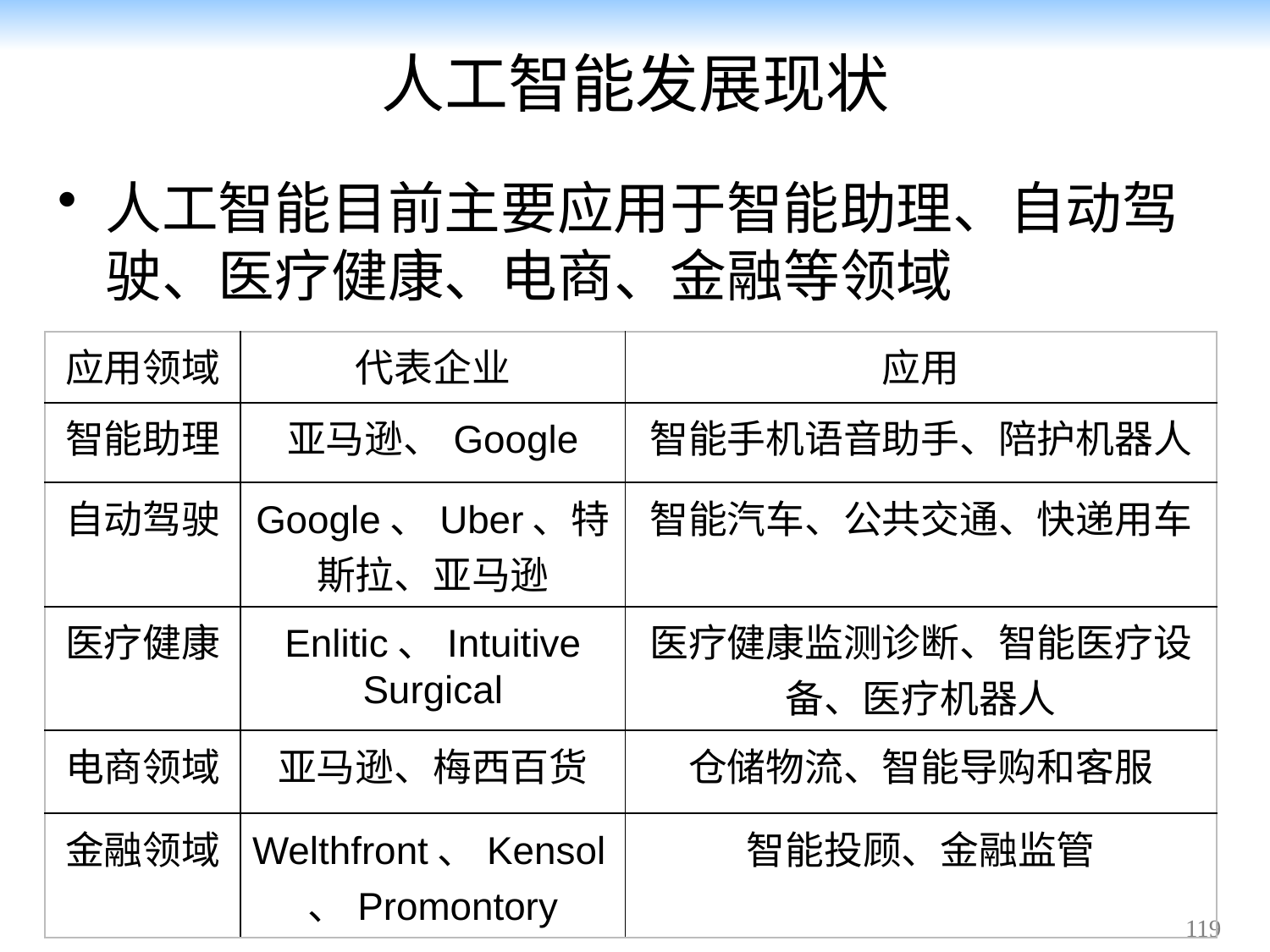

# 人工智能发展现状
人工智能目前主要应用于智能助理、自动驾驶、医疗健康、电商、金融等领域
| 应用领域 | 代表企业 | 应用 |
| --- | --- | --- |
| 智能助理 | 亚马逊、Google | 智能手机语音助手、陪护机器人 |
| 自动驾驶 | Google、Uber、特斯拉、亚马逊 | 智能汽车、公共交通、快递用车 |
| 医疗健康 | Enlitic、Intuitive Surgical | 医疗健康监测诊断、智能医疗设备、医疗机器人 |
| 电商领域 | 亚马逊、梅西百货 | 仓储物流、智能导购和客服 |
| 金融领域 | Welthfront、Kensol、Promontory | 智能投顾、金融监管 |